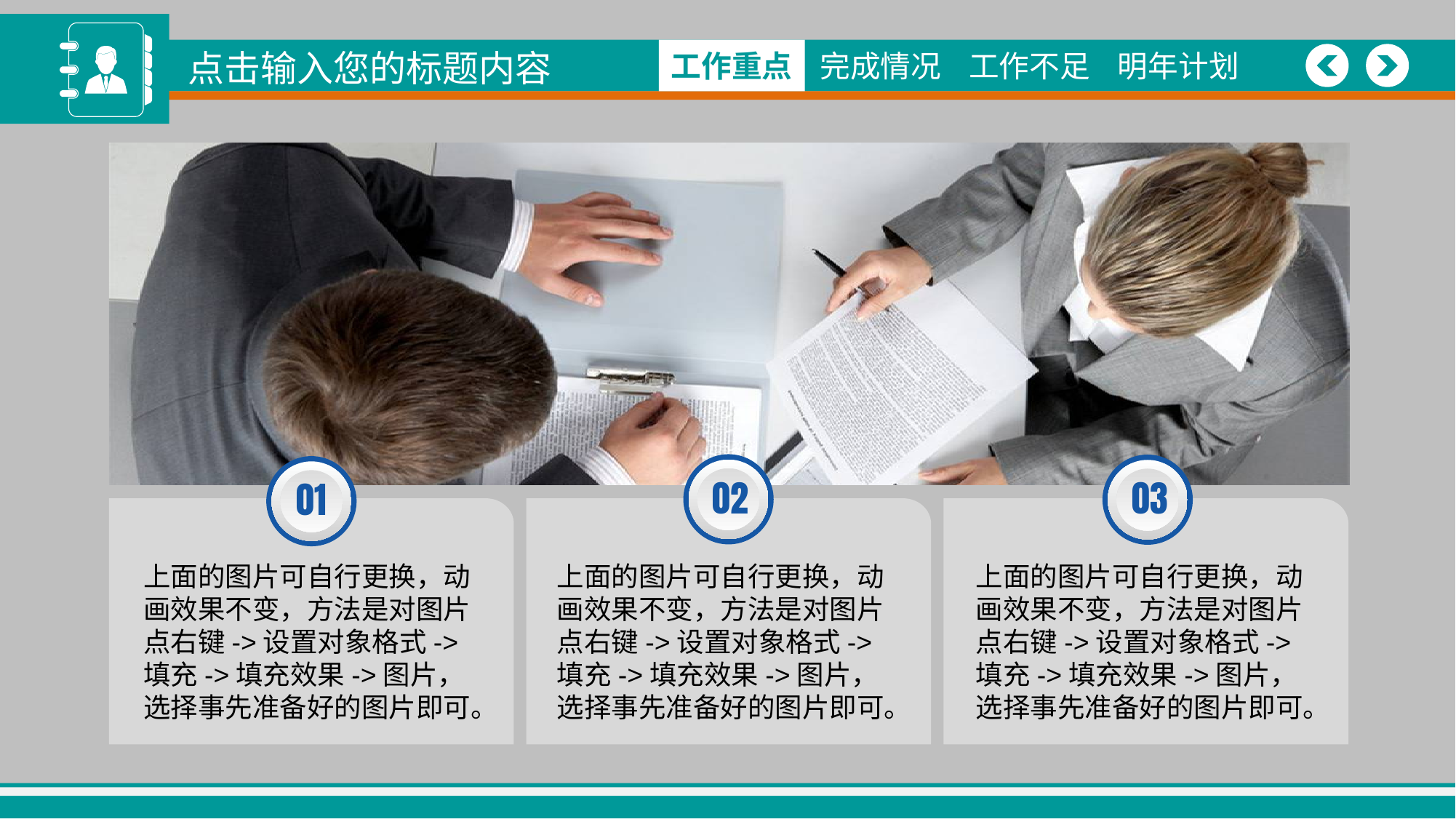

点击输入您的标题内容
图绘制
工作重点
完成情况
工作不足
明年计划

02

03

01

上面的图片可自行更换，动画效果不变，方法是对图片点右键->设置对象格式->填充->填充效果->图片，选择事先准备好的图片即可。
上面的图片可自行更换，动画效果不变，方法是对图片点右键->设置对象格式->填充->填充效果->图片，选择事先准备好的图片即可。
上面的图片可自行更换，动画效果不变，方法是对图片点右键->设置对象格式->填充->填充效果->图片，选择事先准备好的图片即可。
6